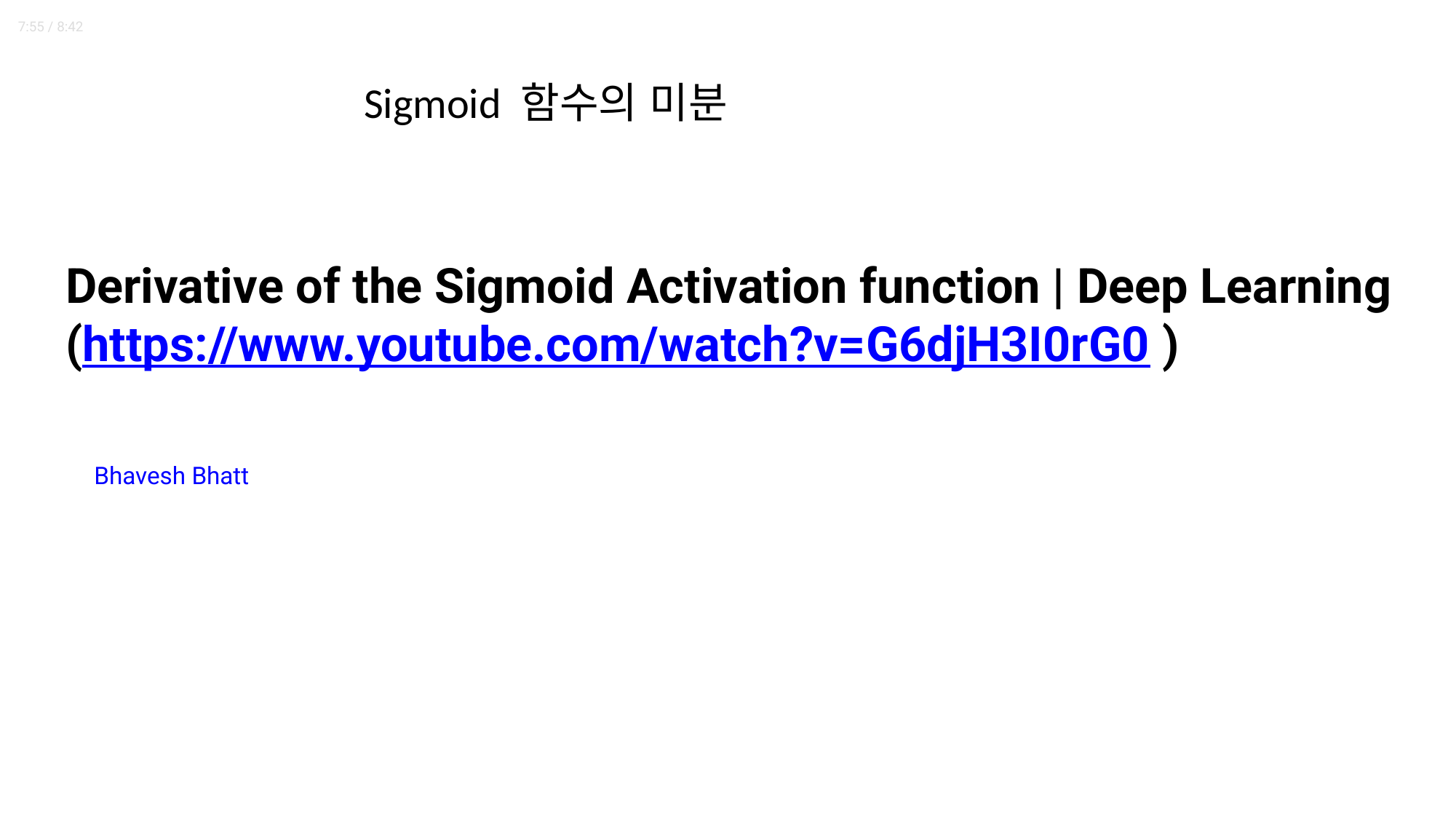

7:55 / 8:42

# Sigmoid 함수의 미분

Derivative of the Sigmoid Activation function | Deep Learning (https://www.youtube.com/watch?v=G6djH3I0rG0 )

Bhavesh Bhatt